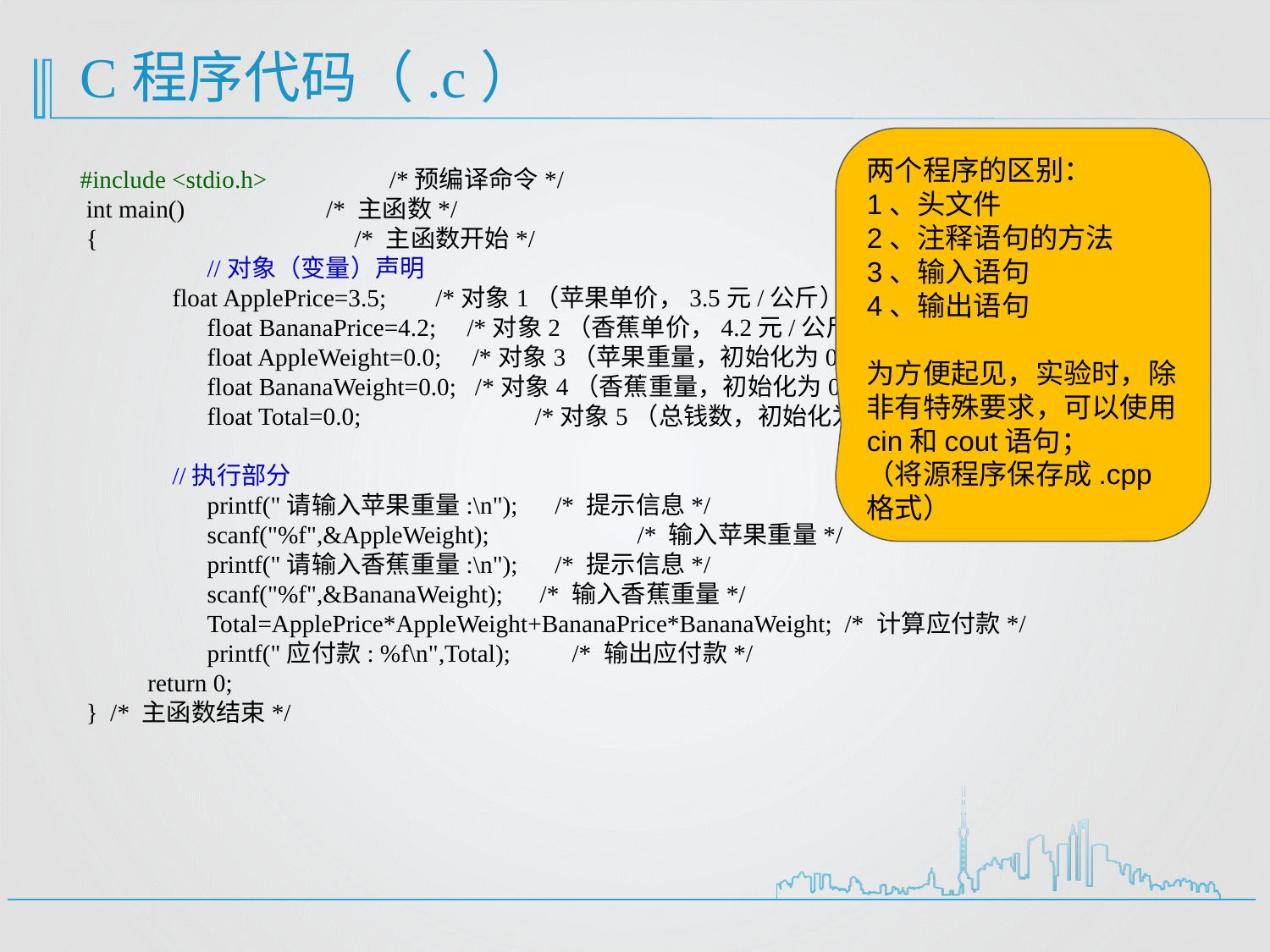

# C程序代码（.c）
两个程序的区别：
1、头文件
2、注释语句的方法
3、输入语句
4、输出语句

为方便起见，实验时，除非有特殊要求，可以使用cin和cout语句；
（将源程序保存成.cpp格式）
#include <stdio.h>	         /*预编译命令*/
 int main()                       /* 主函数*/
 {	                        /* 主函数开始*/
	//对象（变量）声明
               float ApplePrice=3.5;        /*对象1（苹果单价，3.5元/公斤）*/
	float BananaPrice=4.2;     /*对象2（香蕉单价，4.2元/公斤）*/
	float AppleWeight=0.0;     /*对象3（苹果重量，初始化为0）*/
	float BananaWeight=0.0;   /*对象4（香蕉重量，初始化为0）*/
	float Total=0.0;	            /*对象5（总钱数，初始化为0)       */

               //执行部分
	printf("请输入苹果重量:\n");      /* 提示信息*/
	scanf("%f",&AppleWeight);	        /* 输入苹果重量*/
	printf("请输入香蕉重量:\n");      /* 提示信息*/
	scanf("%f",&BananaWeight);      /* 输入香蕉重量*/
	Total=ApplePrice*AppleWeight+BananaPrice*BananaWeight;  /* 计算应付款*/
	printf("应付款: %f\n",Total);          /* 输出应付款*/
           return 0;
 }  /* 主函数结束*/